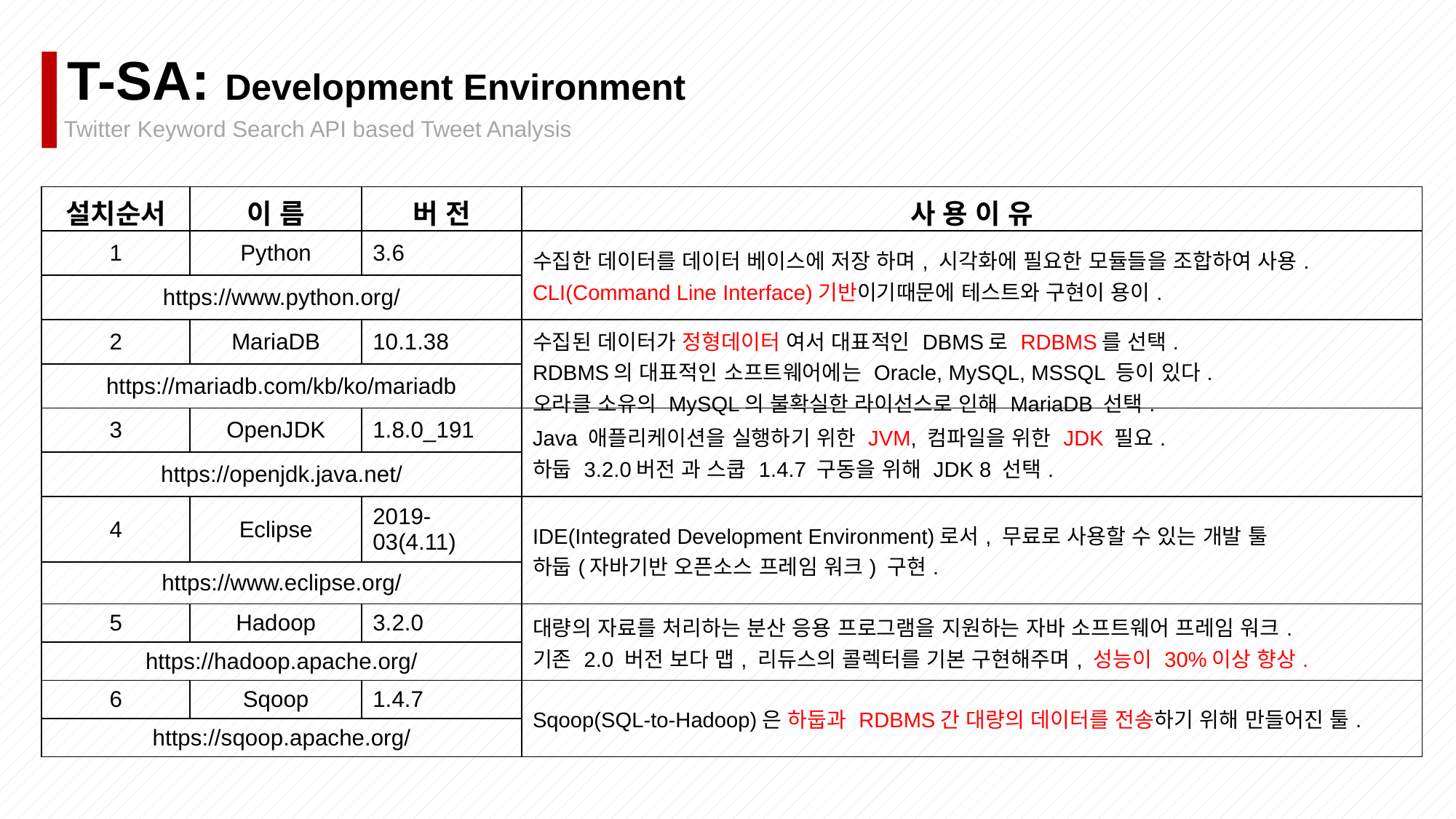

T-SA: Development Environment

Twitter Keyword Search API based Tweet Analysis
| 설치순서 | 이 름 | 버 전 | 사 용 이 유 |
| --- | --- | --- | --- |
| 1 | Python | 3.6 | 수집한 데이터를 데이터 베이스에 저장 하며, 시각화에 필요한 모듈들을 조합하여 사용. CLI(Command Line Interface)기반이기때문에 테스트와 구현이 용이. |
| https://www.python.org/ |  |  |  |
| 2 | MariaDB | 10.1.38 | 수집된 데이터가 정형데이터 여서 대표적인 DBMS로 RDBMS를 선택. RDBMS의 대표적인 소프트웨어에는 Oracle, MySQL, MSSQL 등이 있다. 오라클 소유의 MySQL의 불확실한 라이선스로 인해 MariaDB 선택. |
| https://mariadb.com/kb/ko/mariadb |  |  |  |
| 3 | OpenJDK | 1.8.0\_191 | Java 애플리케이션을 실행하기 위한 JVM, 컴파일을 위한 JDK 필요. 하둡 3.2.0버전 과 스쿱 1.4.7 구동을 위해 JDK 8 선택. |
| https://openjdk.java.net/ |  |  |  |
| 4 | Eclipse | 2019-03(4.11) | IDE(Integrated Development Environment)로서, 무료로 사용할 수 있는 개발 툴 하둡(자바기반 오픈소스 프레임 워크) 구현. |
| https://www.eclipse.org/ |  |  |  |
| 5 | Hadoop | 3.2.0 | 대량의 자료를 처리하는 분산 응용 프로그램을 지원하는 자바 소프트웨어 프레임 워크. 기존 2.0 버전 보다 맵, 리듀스의 콜렉터를 기본 구현해주며, 성능이 30%이상 향상. |
| https://hadoop.apache.org/ |  |  |  |
| 6 | Sqoop | 1.4.7 | Sqoop(SQL-to-Hadoop)은 하둡과 RDBMS간 대량의 데이터를 전송하기 위해 만들어진 툴. |
| https://sqoop.apache.org/ |  |  |  |